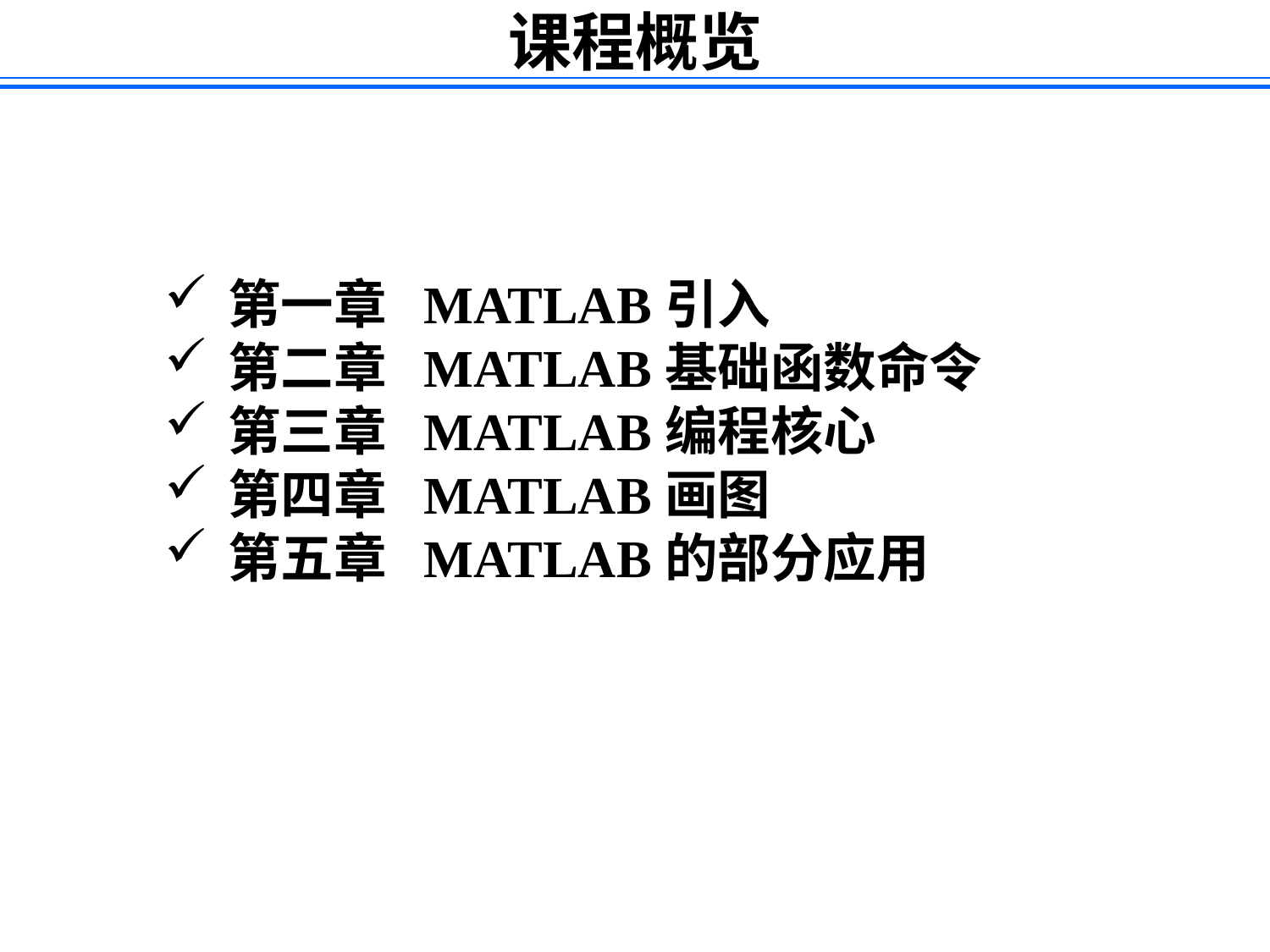

课程概览

第一章  MATLAB引入
第二章  MATLAB基础函数命令
第三章  MATLAB编程核心
第四章  MATLAB画图
第五章  MATLAB的部分应用